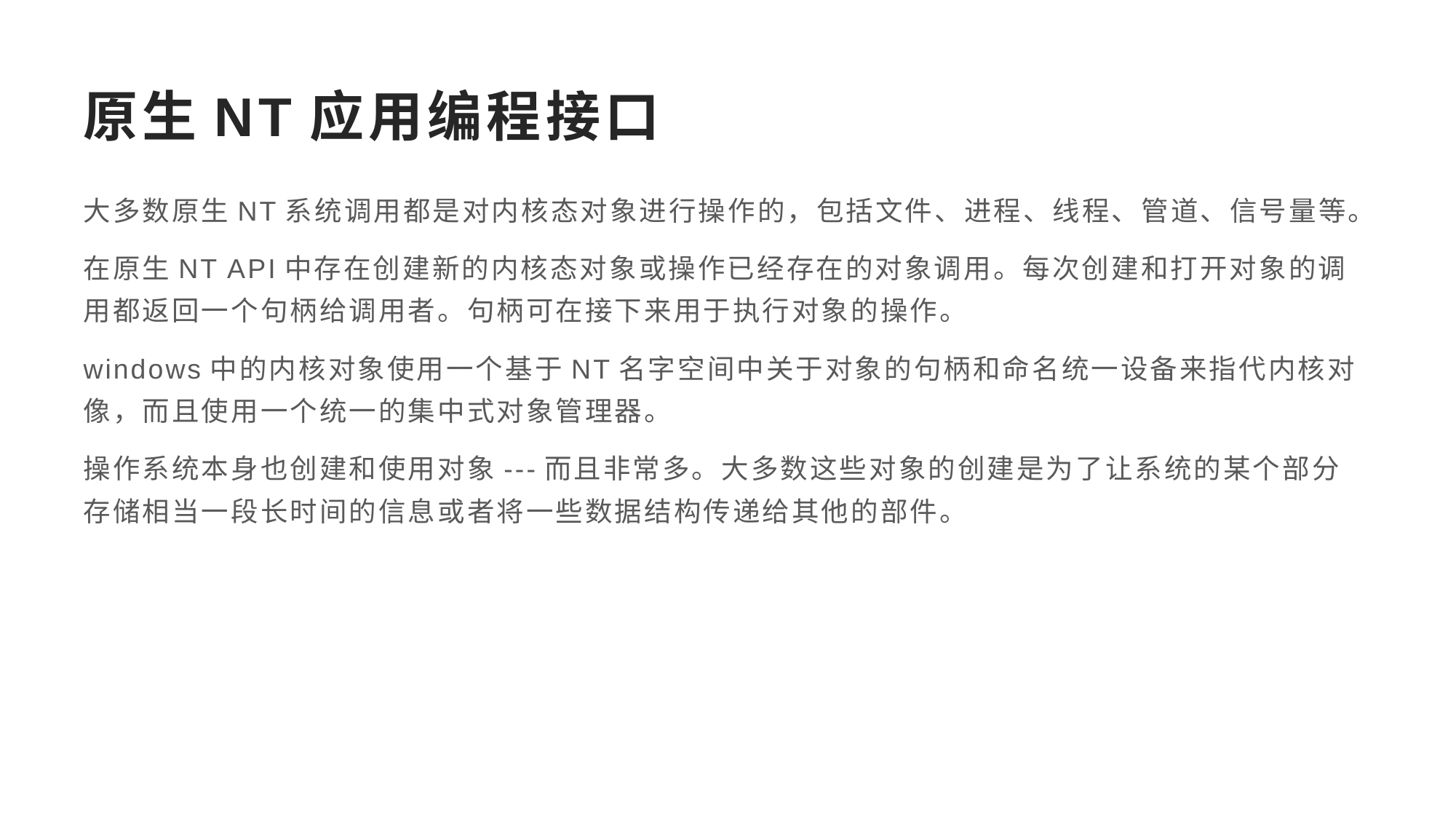

# 原生NT应用编程接口
大多数原生NT系统调用都是对内核态对象进行操作的，包括文件、进程、线程、管道、信号量等。
在原生NT API中存在创建新的内核态对象或操作已经存在的对象调用。每次创建和打开对象的调用都返回一个句柄给调用者。句柄可在接下来用于执行对象的操作。
windows中的内核对象使用一个基于NT名字空间中关于对象的句柄和命名统一设备来指代内核对像，而且使用一个统一的集中式对象管理器。
操作系统本身也创建和使用对象---而且非常多。大多数这些对象的创建是为了让系统的某个部分存储相当一段长时间的信息或者将一些数据结构传递给其他的部件。